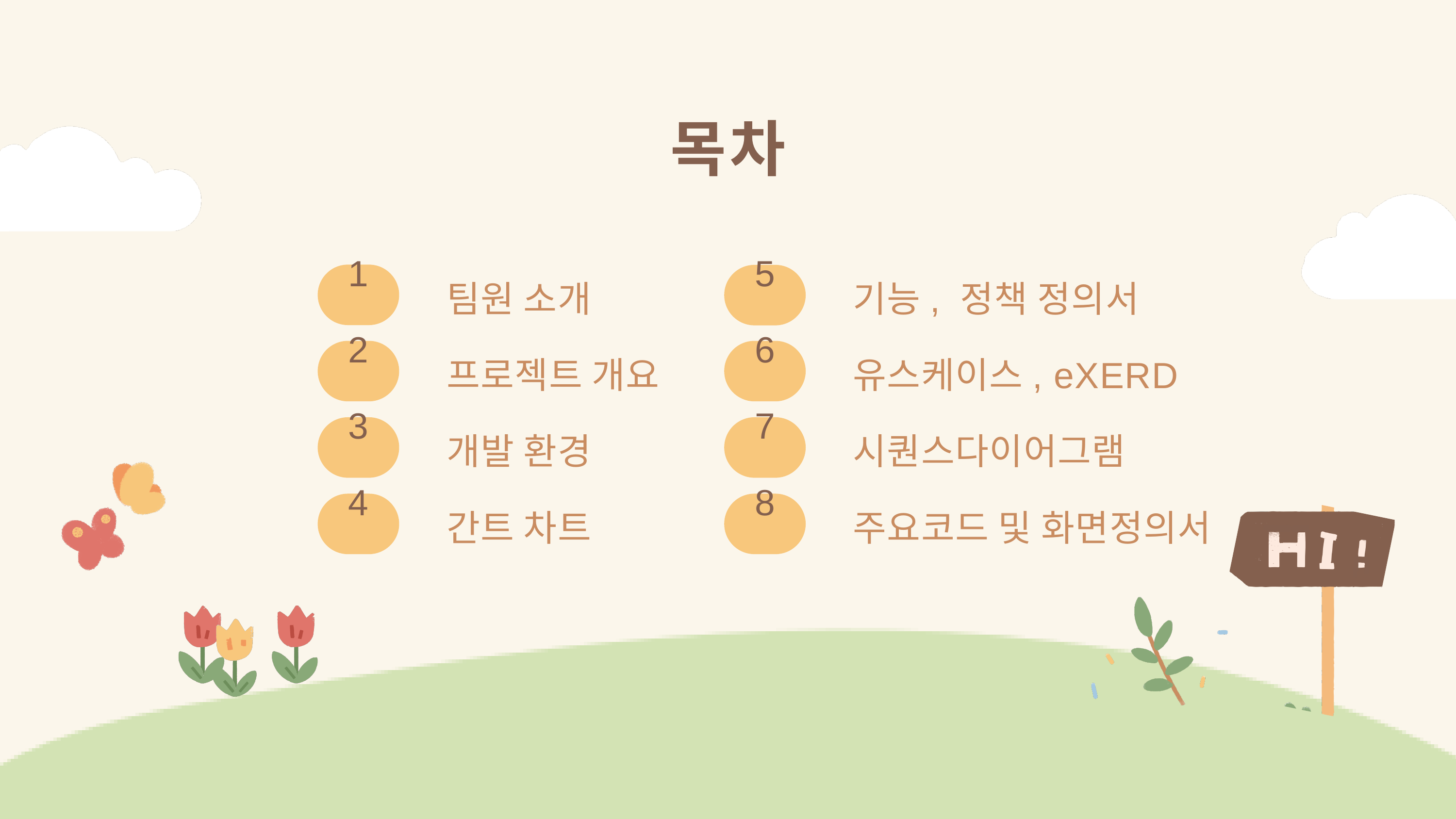

목차

팀원 소개
기능, 정책 정의서

1

5
유스케이스, eXERD
프로젝트 개요

2

6
시퀀스다이어그램
개발 환경

3

7

주요코드 및 화면정의서
간트 차트

4

8